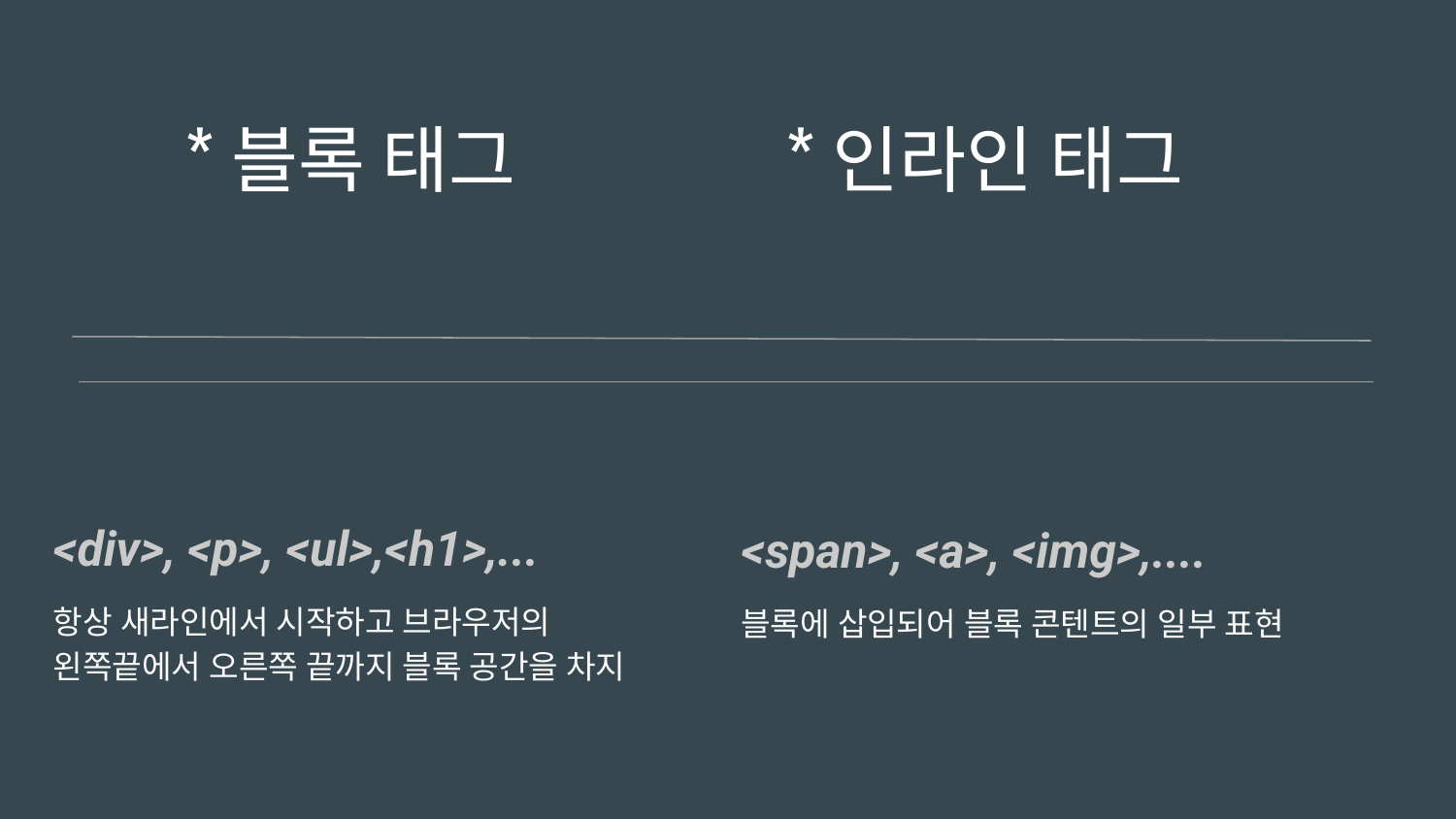

# *블록 태그
*인라인 태그
<div>, <p>, <ul>,<h1>,...
항상 새라인에서 시작하고 브라우저의 왼쪽끝에서 오른쪽 끝까지 블록 공간을 차지
<span>, <a>, <img>,....
블록에 삽입되어 블록 콘텐트의 일부 표현